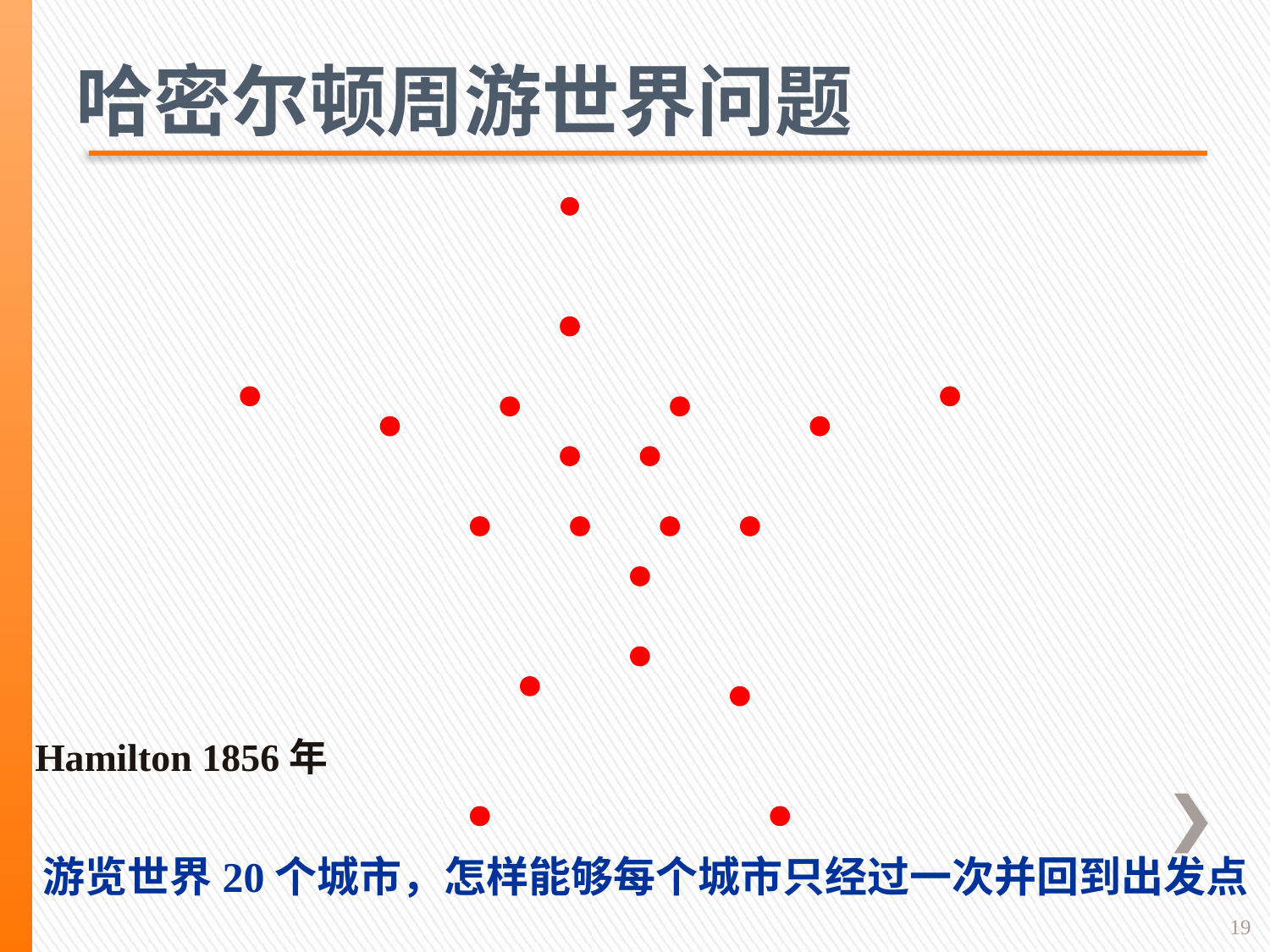

哈密尔顿周游世界问题

Hamilton 1856年

  游览世界20个城市，怎样能够每个城市只经过一次并回到出发点
19